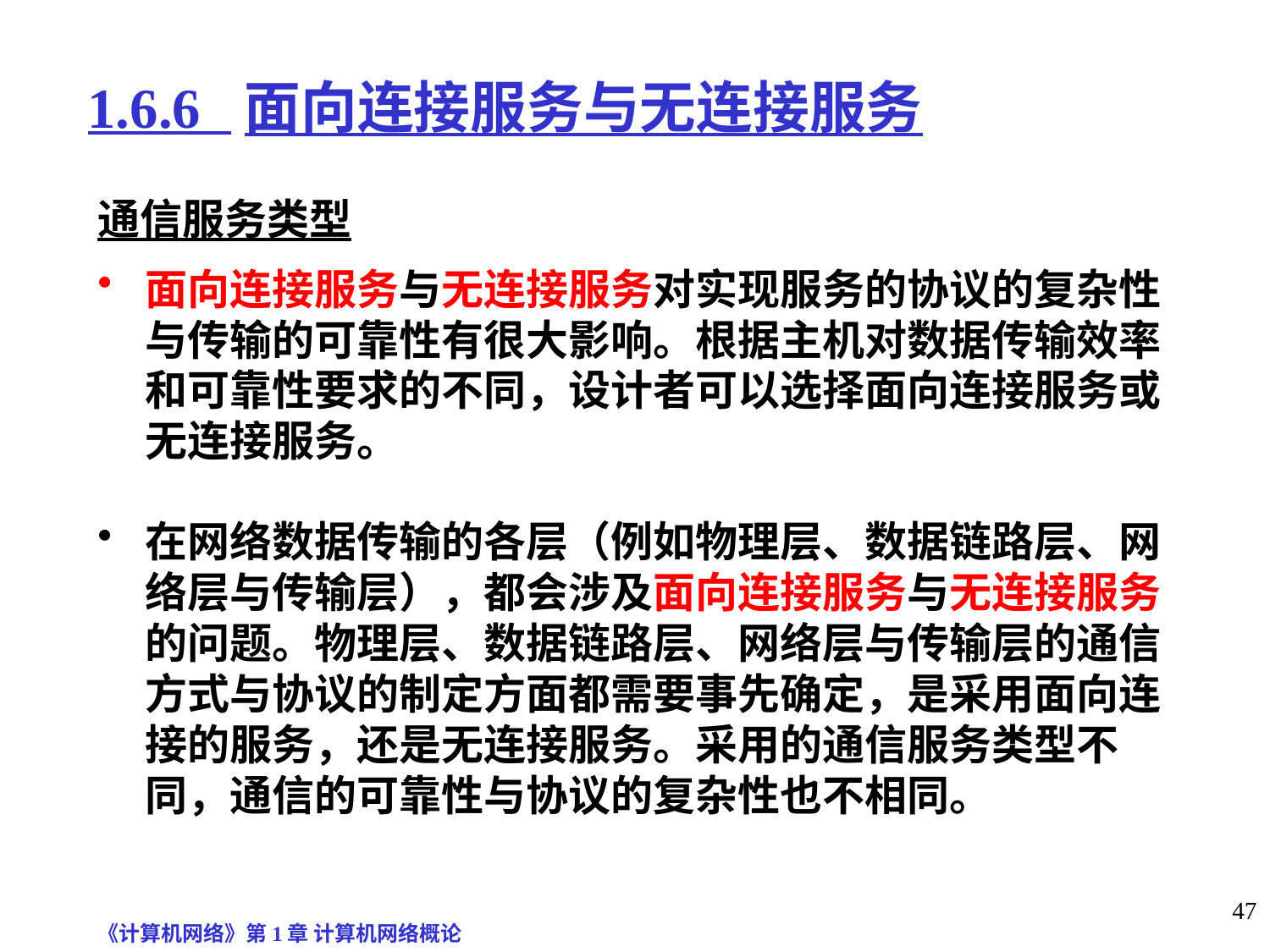

# 1.6.6  面向连接服务与无连接服务
通信服务类型
面向连接服务与无连接服务对实现服务的协议的复杂性与传输的可靠性有很大影响。根据主机对数据传输效率和可靠性要求的不同，设计者可以选择面向连接服务或无连接服务。

在网络数据传输的各层（例如物理层、数据链路层、网络层与传输层），都会涉及面向连接服务与无连接服务的问题。物理层、数据链路层、网络层与传输层的通信方式与协议的制定方面都需要事先确定，是采用面向连接的服务，还是无连接服务。采用的通信服务类型不同，通信的可靠性与协议的复杂性也不相同。

《计算机网络》第1章 计算机网络概论
47